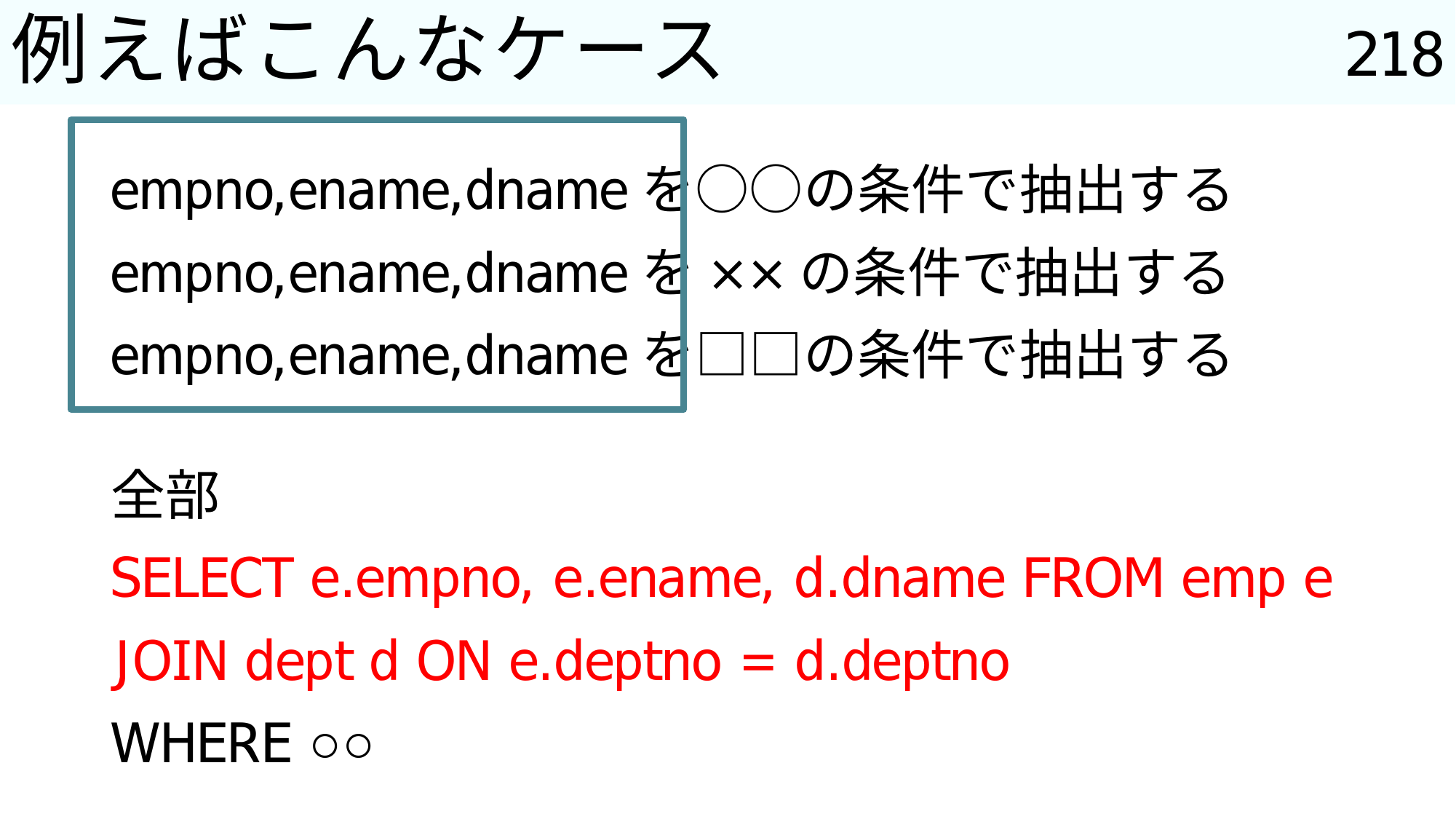

218
# 例えばこんなケース

empno,ename,dnameを○○の条件で抽出する
empno,ename,dnameを××の条件で抽出する
empno,ename,dnameを□□の条件で抽出する
全部
SELECT e.empno, e.ename, d.dname FROM emp e
JOIN dept d ON e.deptno = d.deptno
WHERE ○○